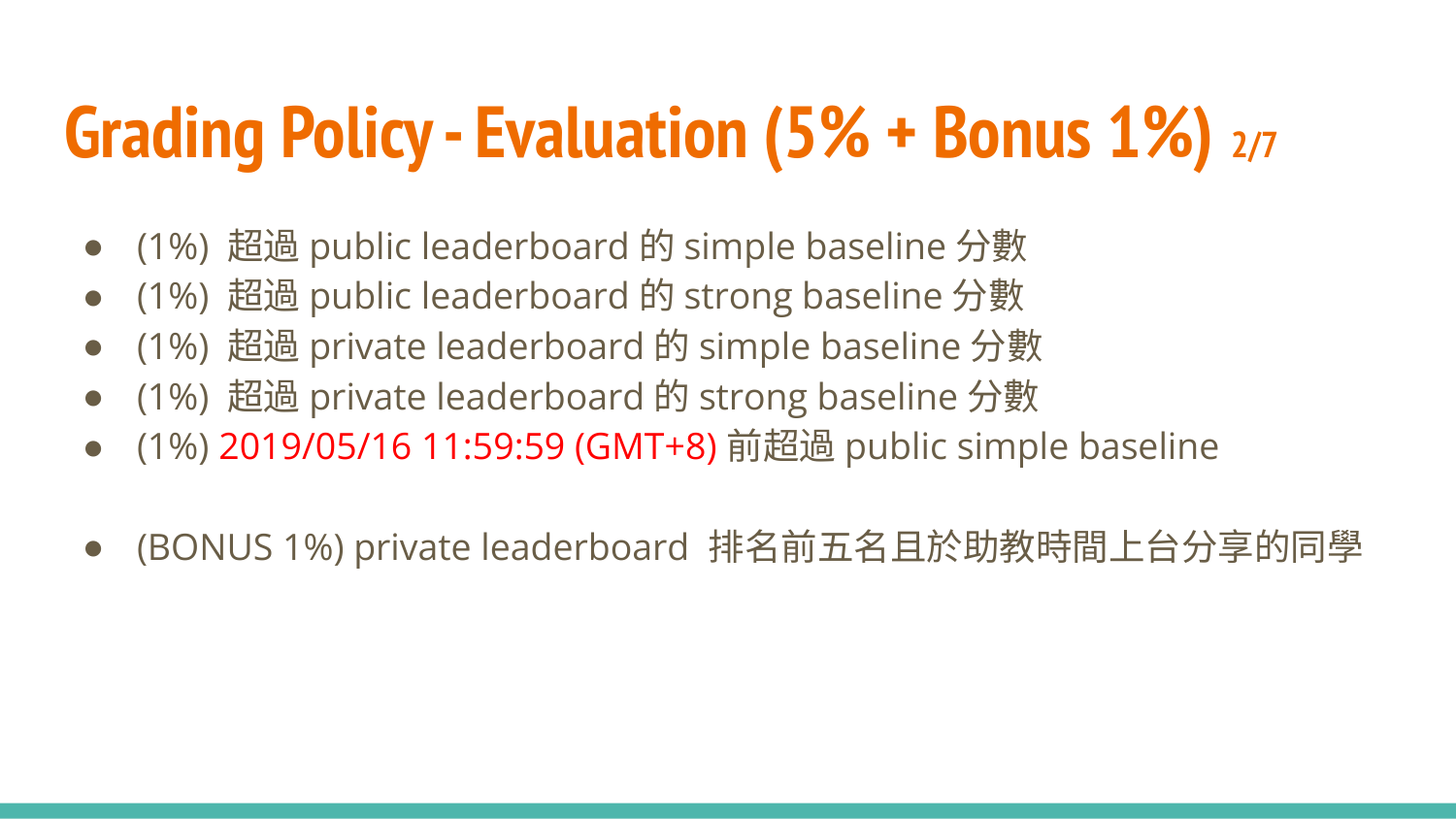

# Grading Policy - Evaluation (5% + Bonus 1%) 2/7
(1%) 超過public leaderboard的simple baseline分數
(1%) 超過public leaderboard的strong baseline分數
(1%) 超過private leaderboard的simple baseline分數
(1%) 超過private leaderboard的strong baseline分數
(1%) 2019/05/16 11:59:59 (GMT+8)前超過public simple baseline
(BONUS 1%) private leaderboard 排名前五名且於助教時間上台分享的同學